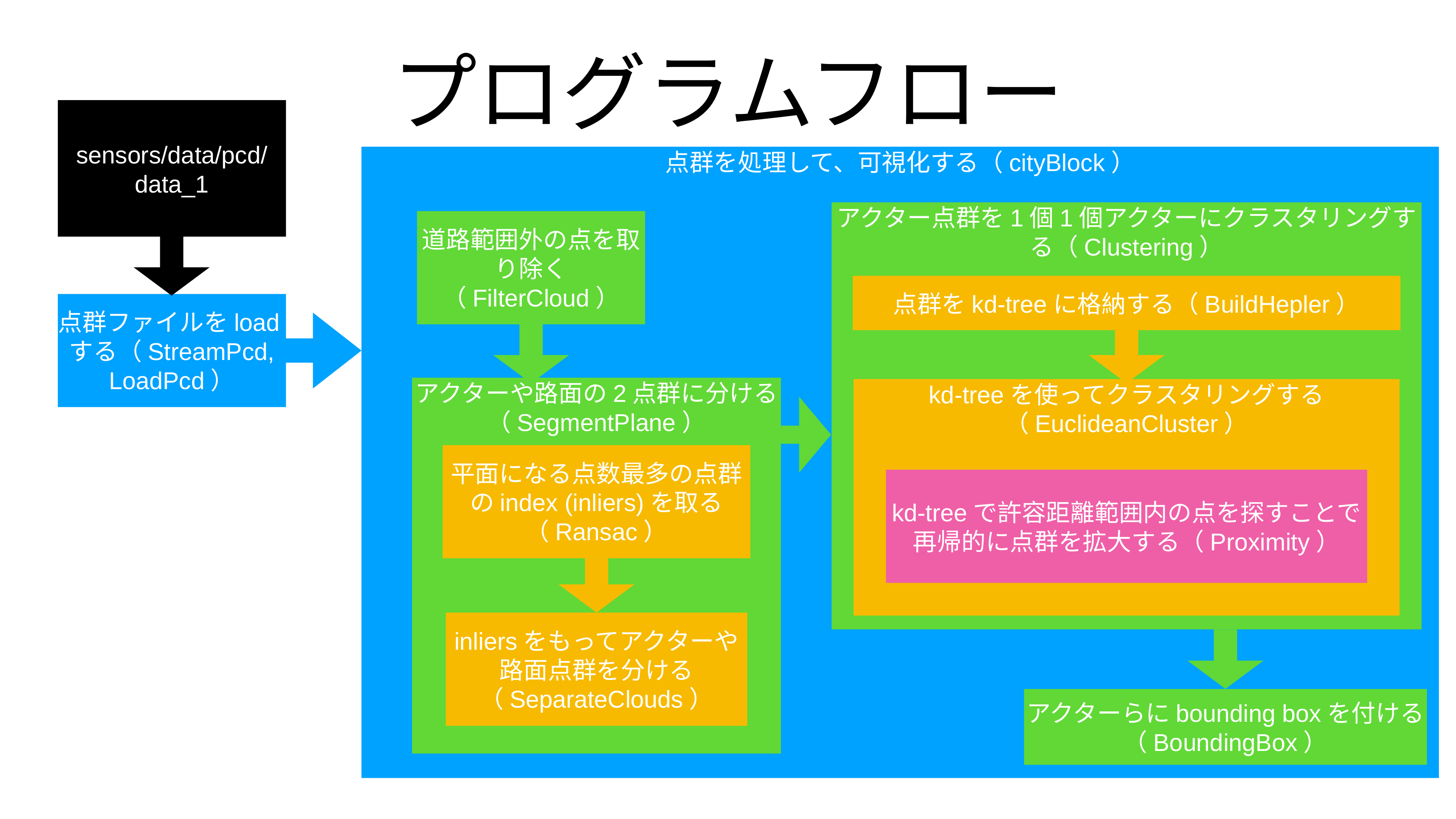

# プログラムフロー
sensors/data/pcd/data_1
点群を処理して、可視化する（cityBlock）
アクター点群を1個1個アクターにクラスタリングする（Clustering）
道路範囲外の点を取り除く（FilterCloud）

点群をkd-treeに格納する（BuildHepler）
点群ファイルをloadする（StreamPcd, LoadPcd）

アクターや路面の2点群に分ける（SegmentPlane）
kd-treeを使ってクラスタリングする（EuclideanCluster）

平面になる点数最多の点群のindex (inliers)を取る（Ransac）
kd-treeで許容距離範囲内の点を探すことで再帰的に点群を拡大する（Proximity）

inliersをもってアクターや路面点群を分ける（SeparateClouds）

アクターらにbounding boxを付ける（BoundingBox）